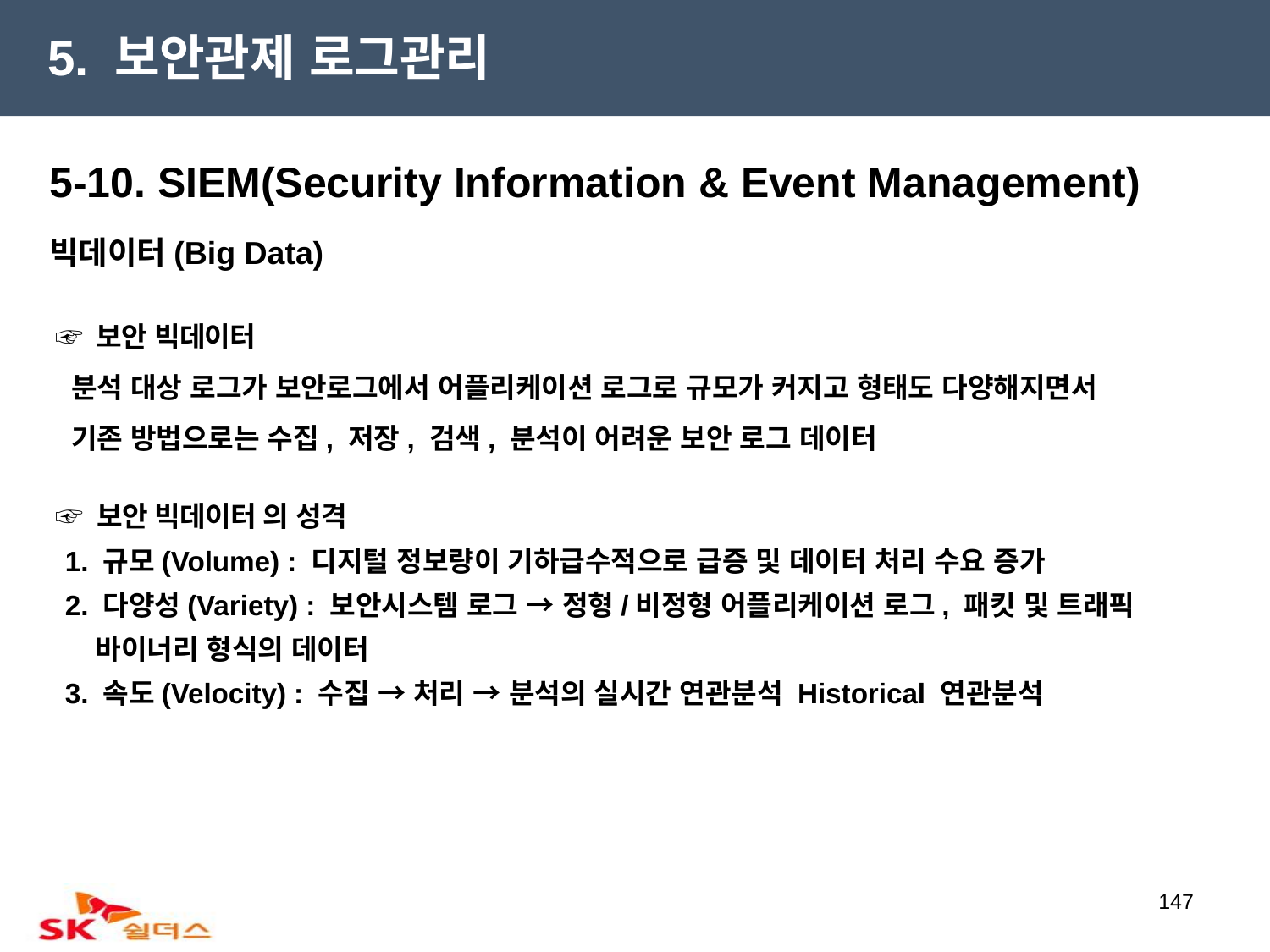

5. 보안관제 로그관리
5-10. SIEM(Security Information & Event Management)
빅데이터(Big Data)
 ☞ 보안 빅데이터
  분석 대상 로그가 보안로그에서 어플리케이션 로그로 규모가 커지고 형태도 다양해지면서
  기존 방법으로는 수집, 저장, 검색, 분석이 어려운 보안 로그 데이터
 ☞ 보안 빅데이터 의 성격
  1. 규모(Volume) : 디지털 정보량이 기하급수적으로 급증 및 데이터 처리 수요 증가
  2. 다양성(Variety) : 보안시스템 로그 → 정형/비정형 어플리케이션 로그, 패킷 및 트래픽
     바이너리 형식의 데이터
  3. 속도(Velocity) : 수집 → 처리 → 분석의 실시간 연관분석 Historical 연관분석
147